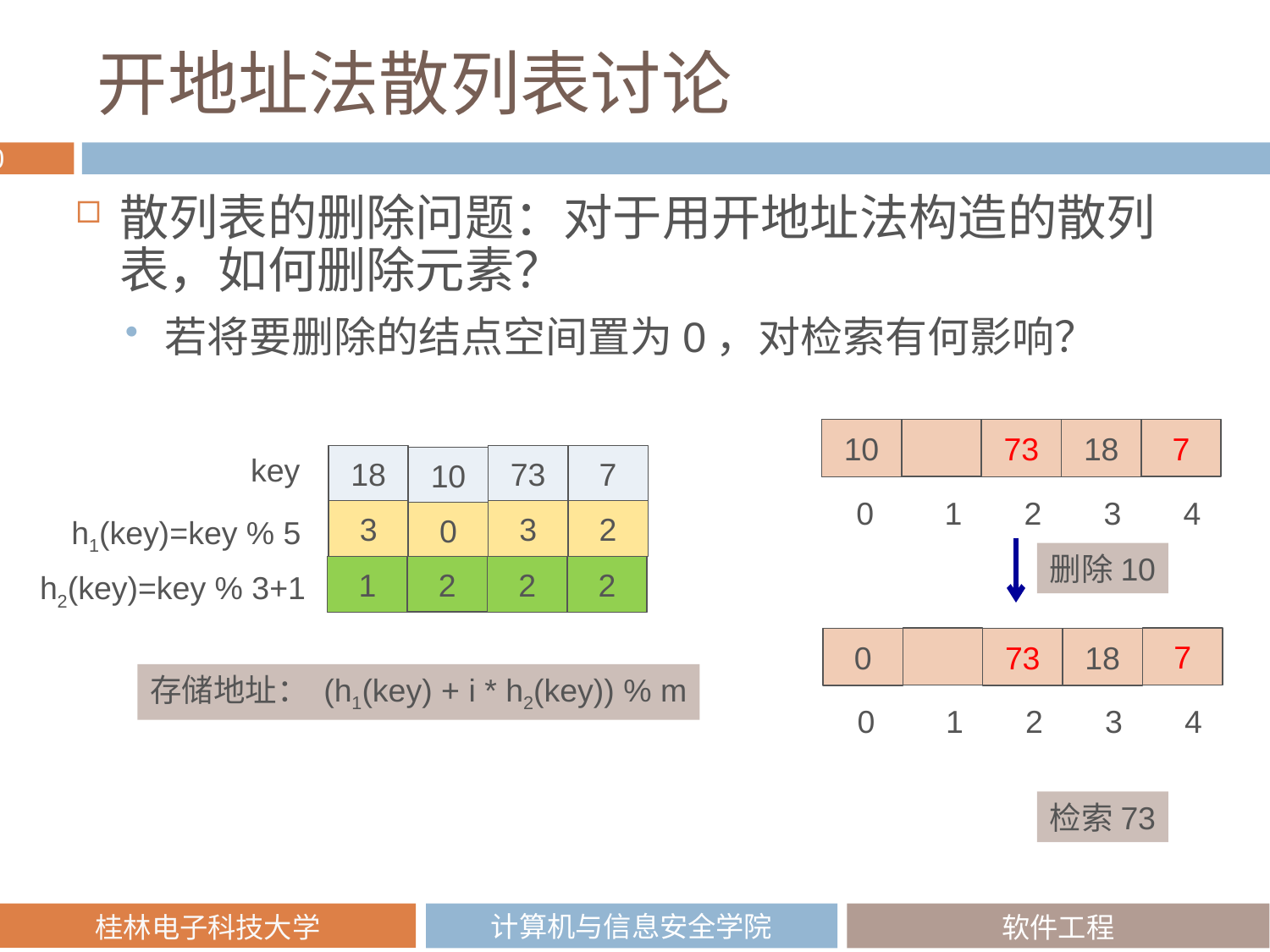

# 开地址法散列表讨论
散列表的删除问题：对于用开地址法构造的散列表，如何删除元素？
若将要删除的结点空间置为0，对检索有何影响？

7
10
73
18
key
18
73
7
10
  0        1       2       3       4
3
3
2
0
h1(key)=key % 5
删除10
2
1
2
2
h2(key)=key % 3+1

7
0
73
18
存储地址： (h1(key) + i * h2(key)) % m
  0        1       2       3       4
检索73